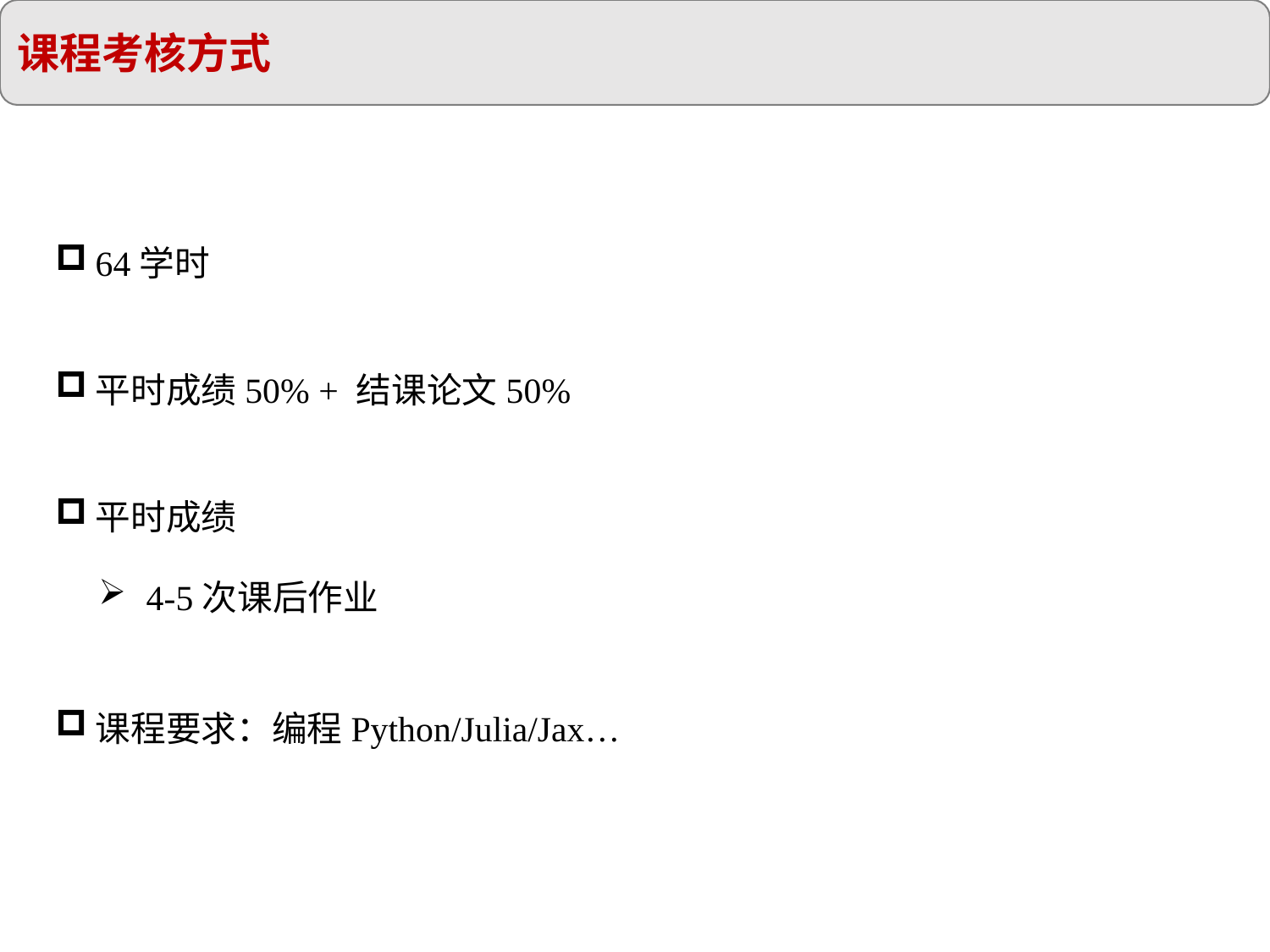

课程考核方式
64学时

平时成绩50% + 结课论文50%

平时成绩

课程要求：编程Python/Julia/Jax…
4-5次课后作业